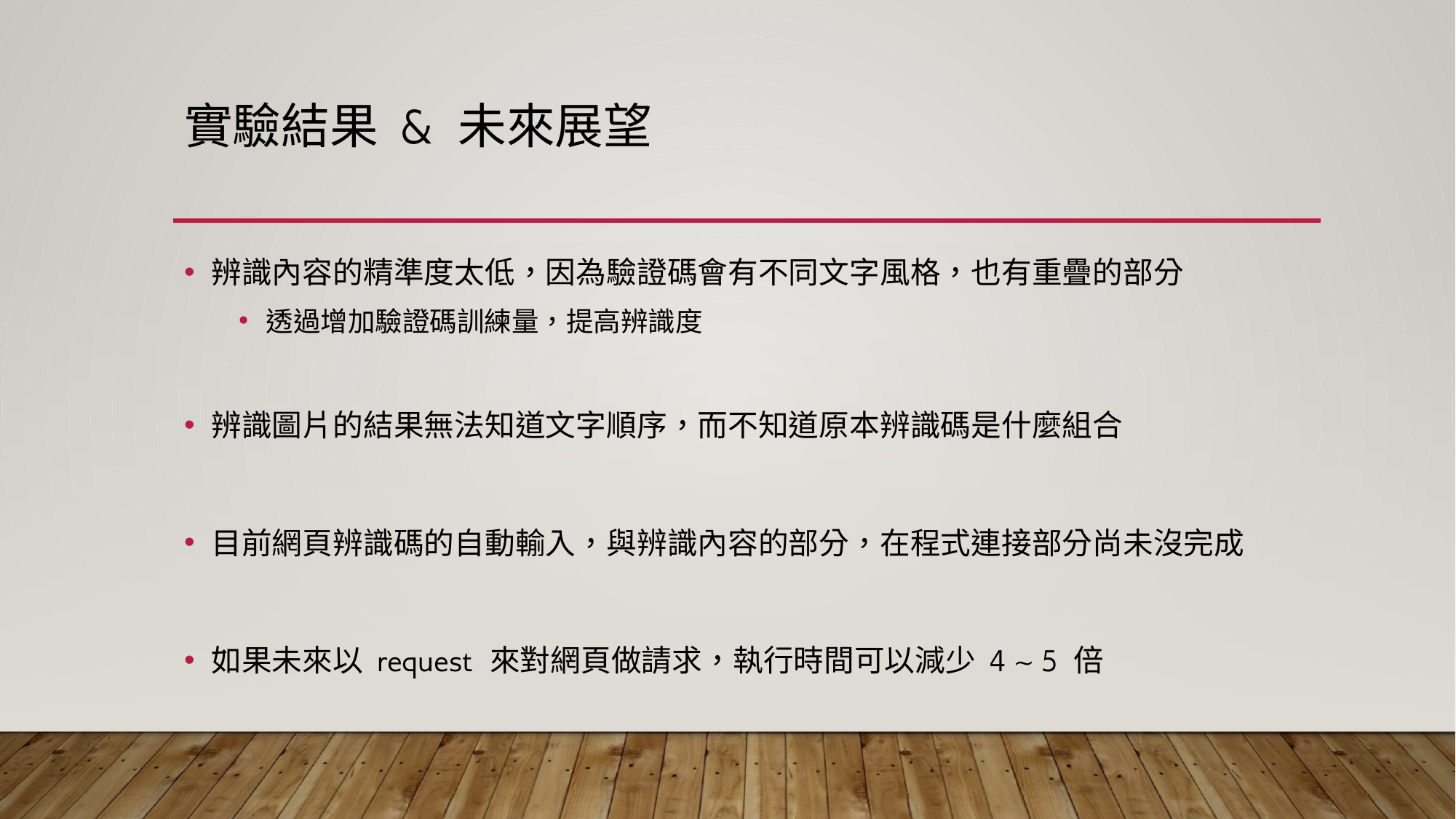

# 實驗結果 & 未來展望
辨識內容的精準度太低，因為驗證碼會有不同文字風格，也有重疊的部分
透過增加驗證碼訓練量，提高辨識度

辨識圖片的結果無法知道文字順序，而不知道原本辨識碼是什麼組合

目前網頁辨識碼的自動輸入，與辨識內容的部分，在程式連接部分尚未沒完成

如果未來以 request 來對網頁做請求，執行時間可以減少 4 ~ 5 倍